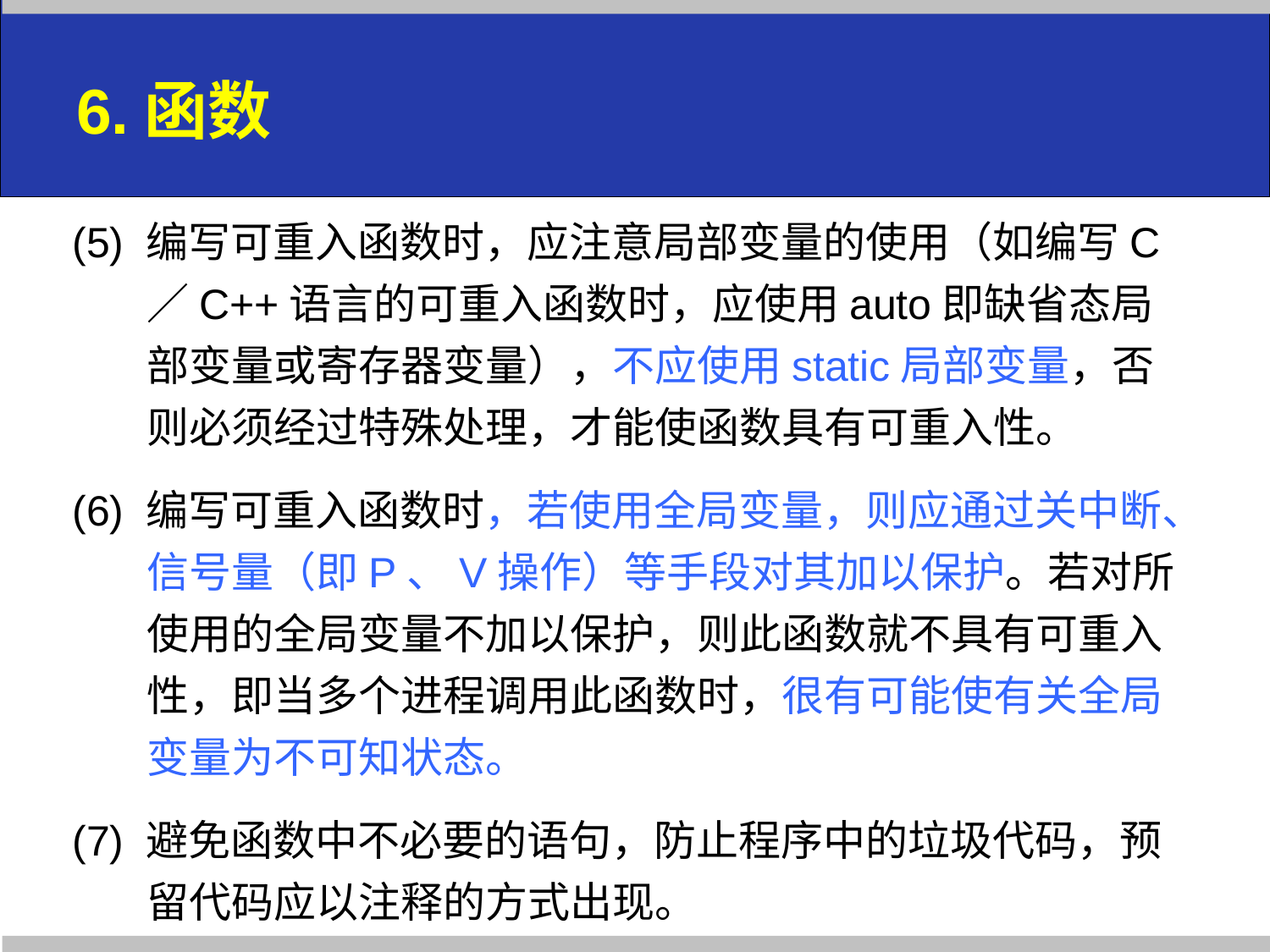

# 6.函数
(5) 编写可重入函数时，应注意局部变量的使用（如编写C／C++语言的可重入函数时，应使用auto即缺省态局部变量或寄存器变量），不应使用static局部变量，否则必须经过特殊处理，才能使函数具有可重入性。
(6) 编写可重入函数时，若使用全局变量，则应通过关中断、信号量（即P、V操作）等手段对其加以保护。若对所使用的全局变量不加以保护，则此函数就不具有可重入性，即当多个进程调用此函数时，很有可能使有关全局变量为不可知状态。
(7) 避免函数中不必要的语句，防止程序中的垃圾代码，预留代码应以注释的方式出现。
691